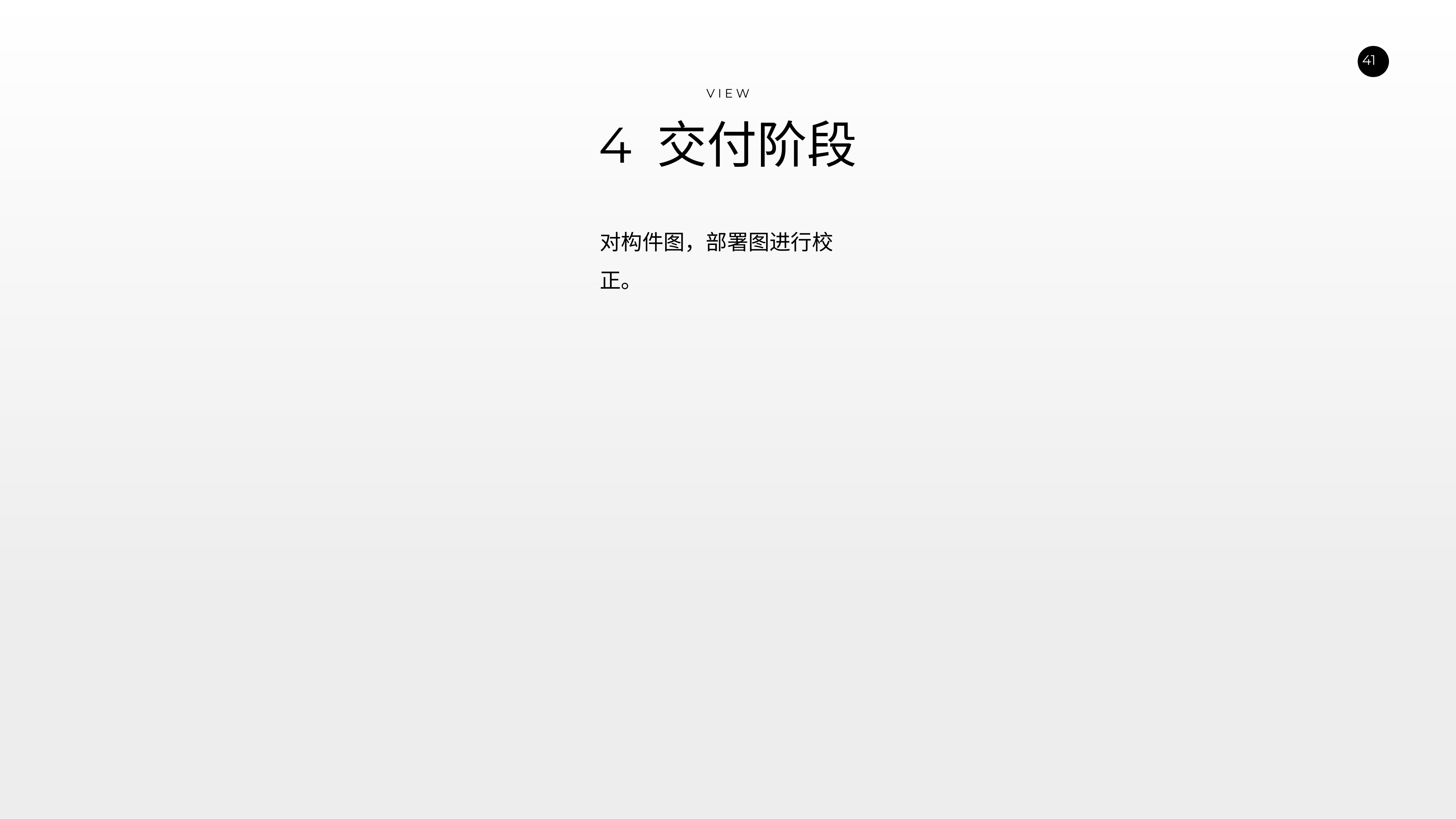

V I E W
4 交付阶段
对构件图，部署图进行校正。